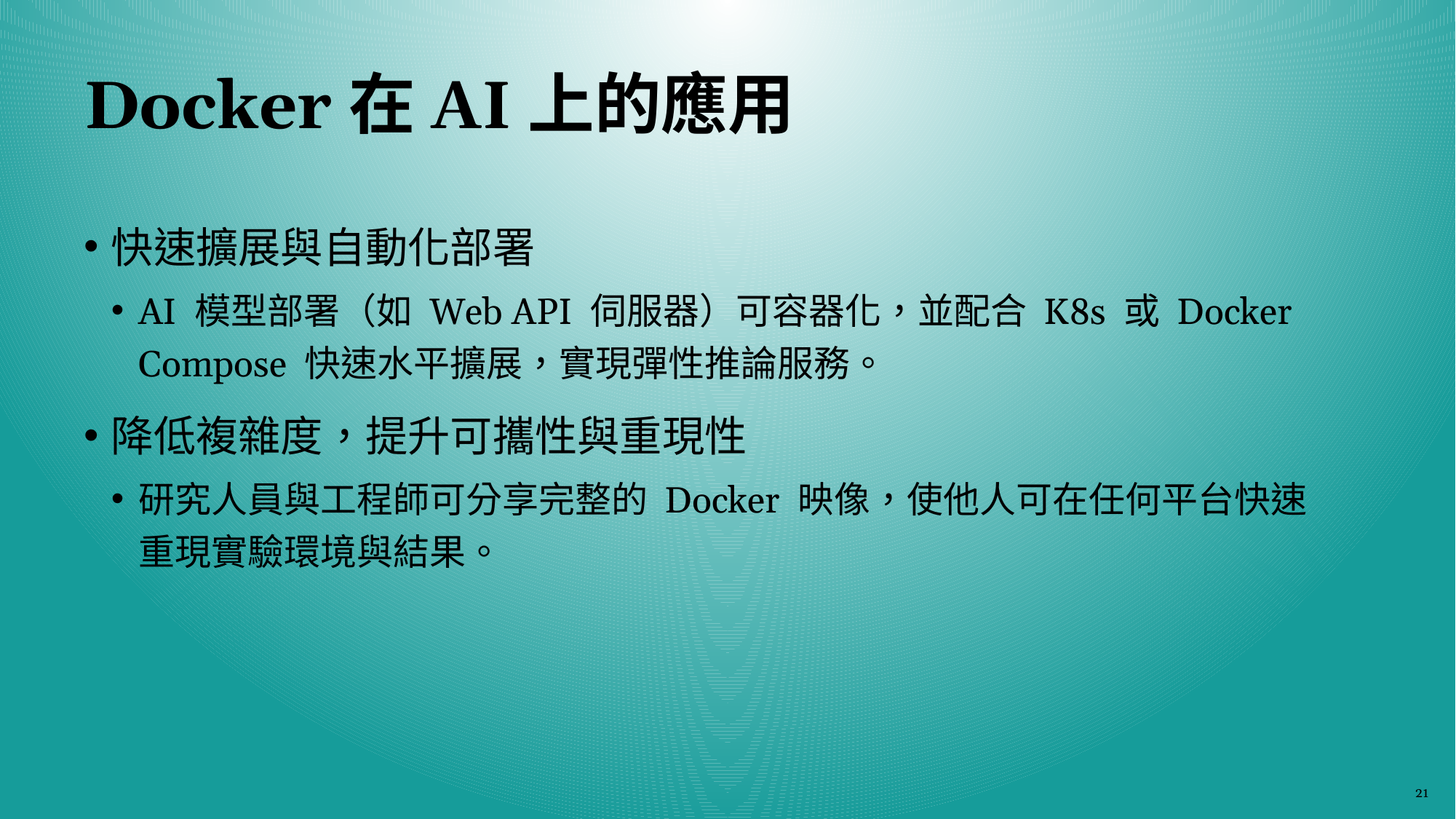

# Docker在AI上的應用
快速擴展與自動化部署
AI 模型部署（如 Web API 伺服器）可容器化，並配合 K8s 或 Docker Compose 快速水平擴展，實現彈性推論服務。
降低複雜度，提升可攜性與重現性
研究人員與工程師可分享完整的 Docker 映像，使他人可在任何平台快速重現實驗環境與結果。
21